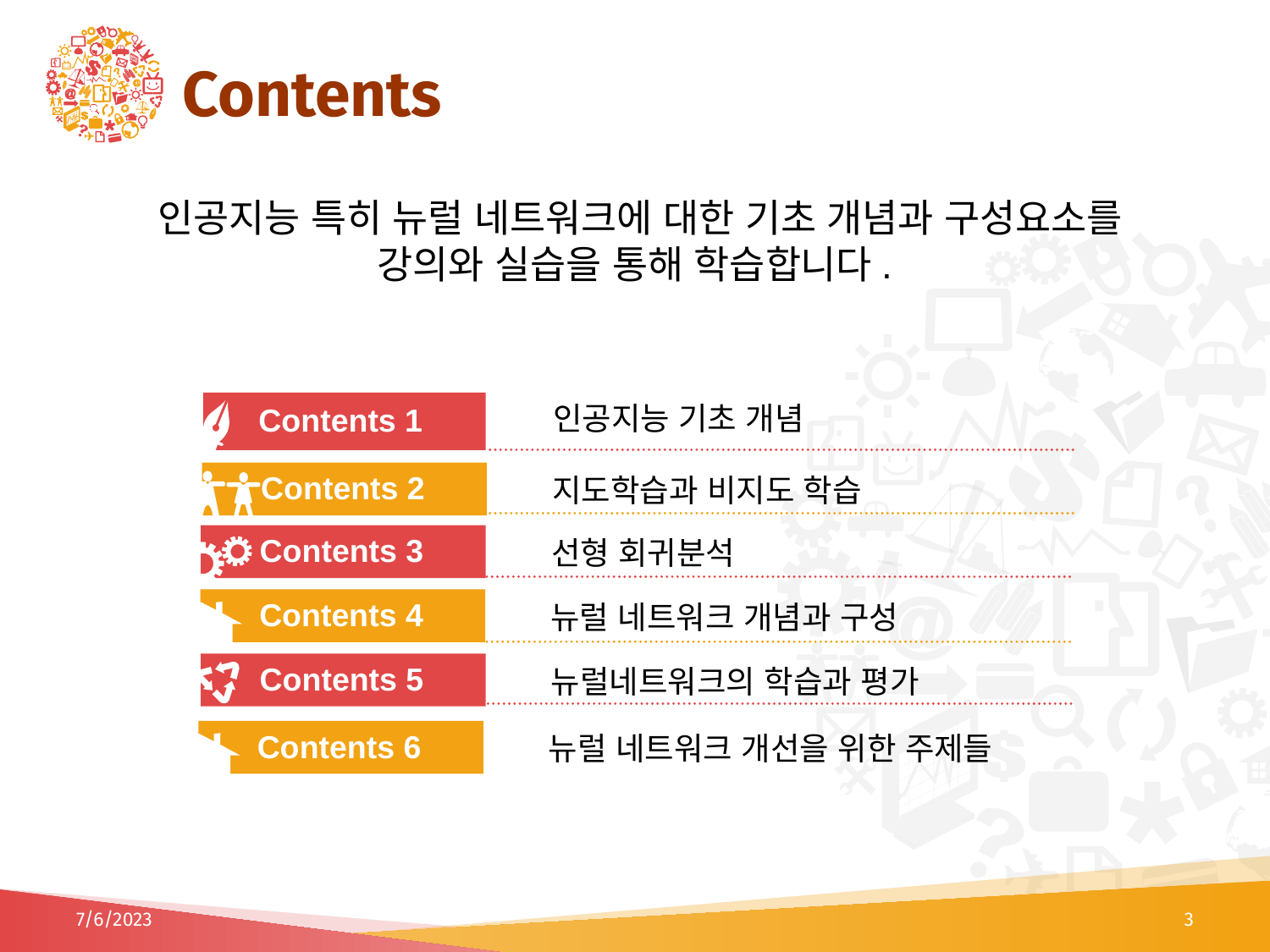

# Contents
인공지능 특히 뉴럴 네트워크에 대한 기초 개념과 구성요소를
강의와 실습을 통해 학습합니다.

인공지능 기초 개념
Contents 1

Contents 2

지도학습과 비지도 학습

Contents 3

선형 회귀분석
Contents 4

뉴럴 네트워크 개념과 구성

Contents 5

뉴럴네트워크의 학습과 평가

Contents 6

뉴럴 네트워크 개선을 위한 주제들

7/6/2023
3